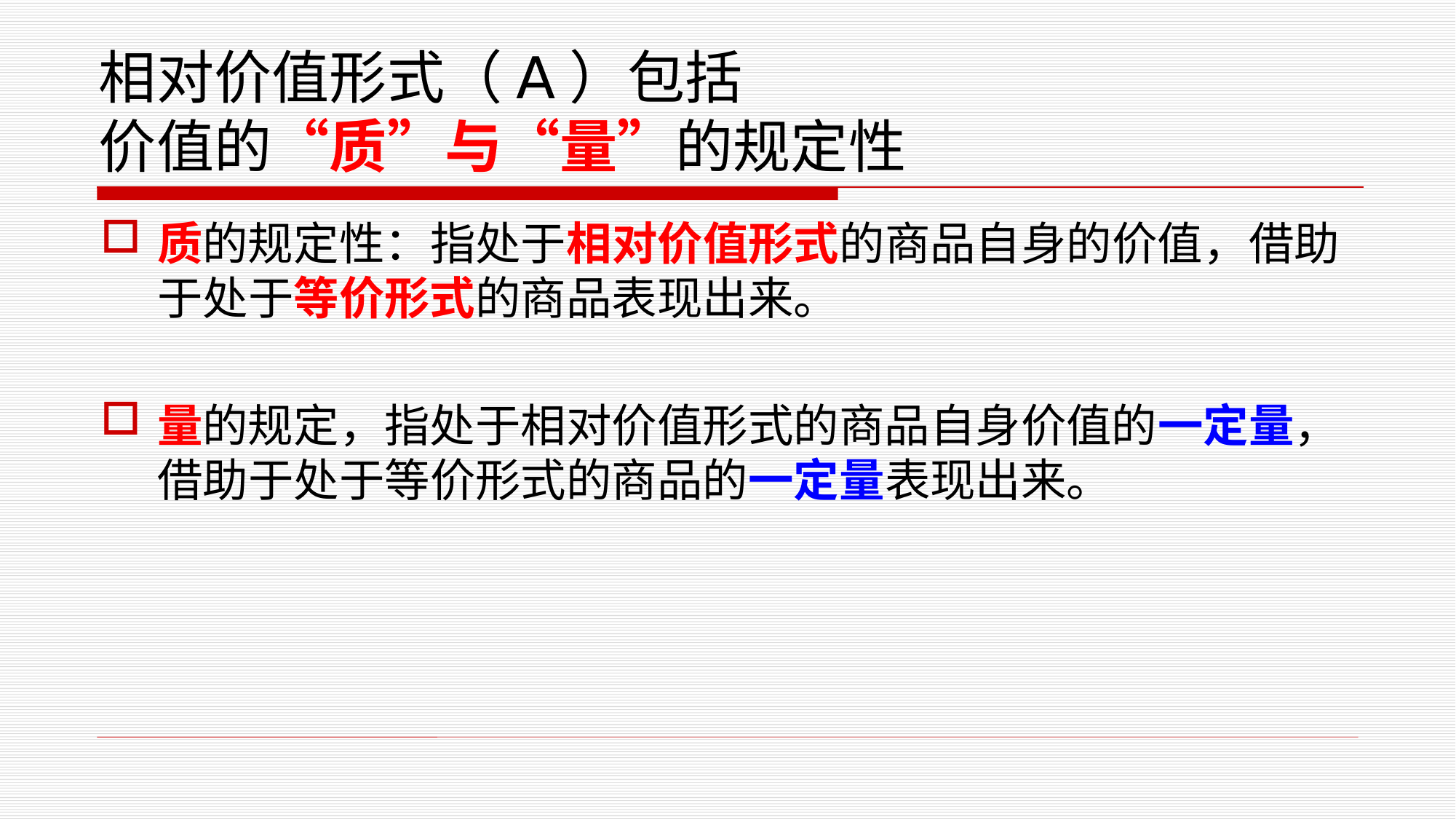

# 相对价值形式（A）包括 价值的“质”与“量”的规定性
质的规定性：指处于相对价值形式的商品自身的价值，借助于处于等价形式的商品表现出来。

量的规定，指处于相对价值形式的商品自身价值的一定量，借助于处于等价形式的商品的一定量表现出来。